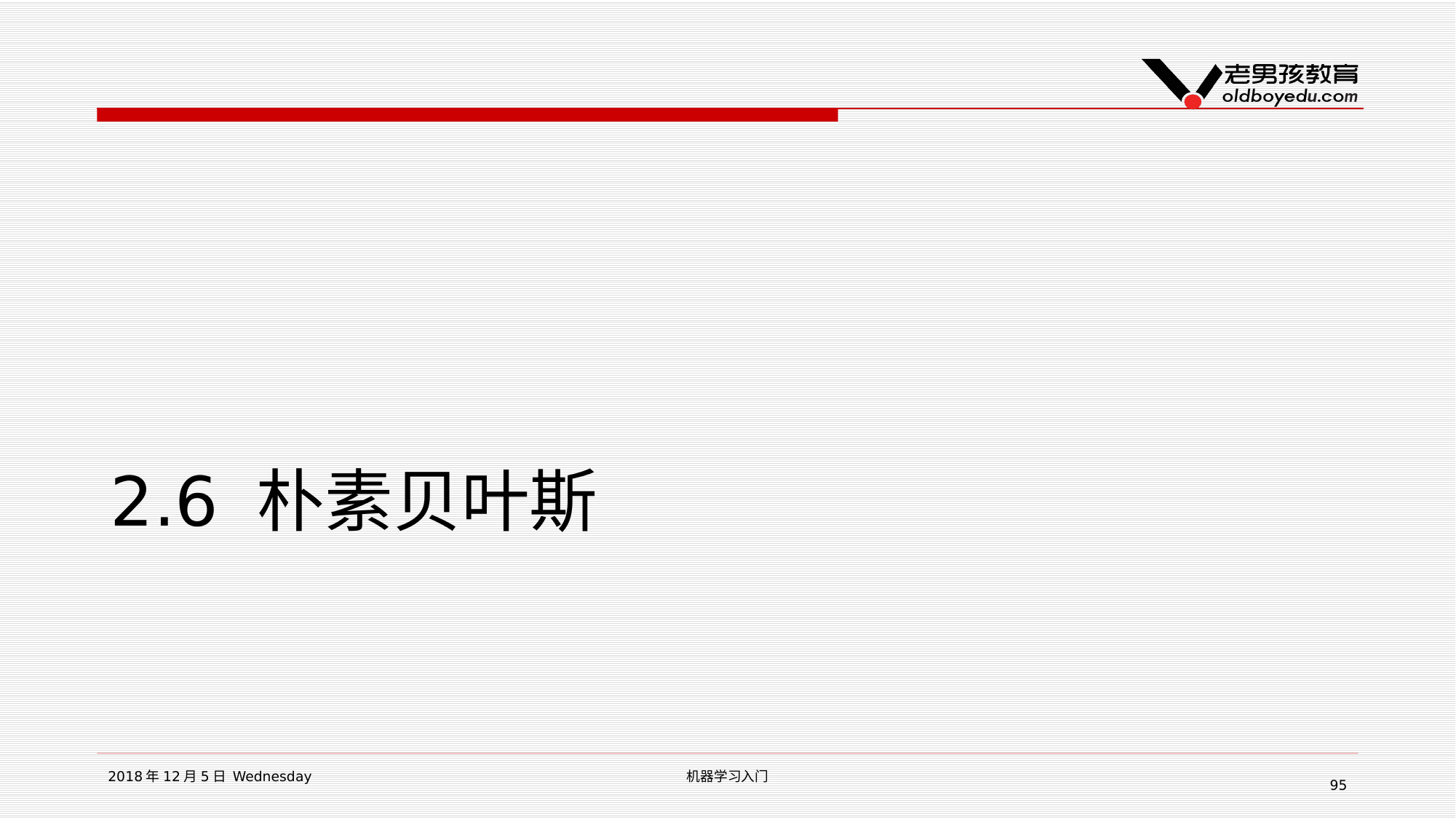

# 2.6 朴素贝叶斯

2018年12月5日 Wednesday
机器学习入门
95